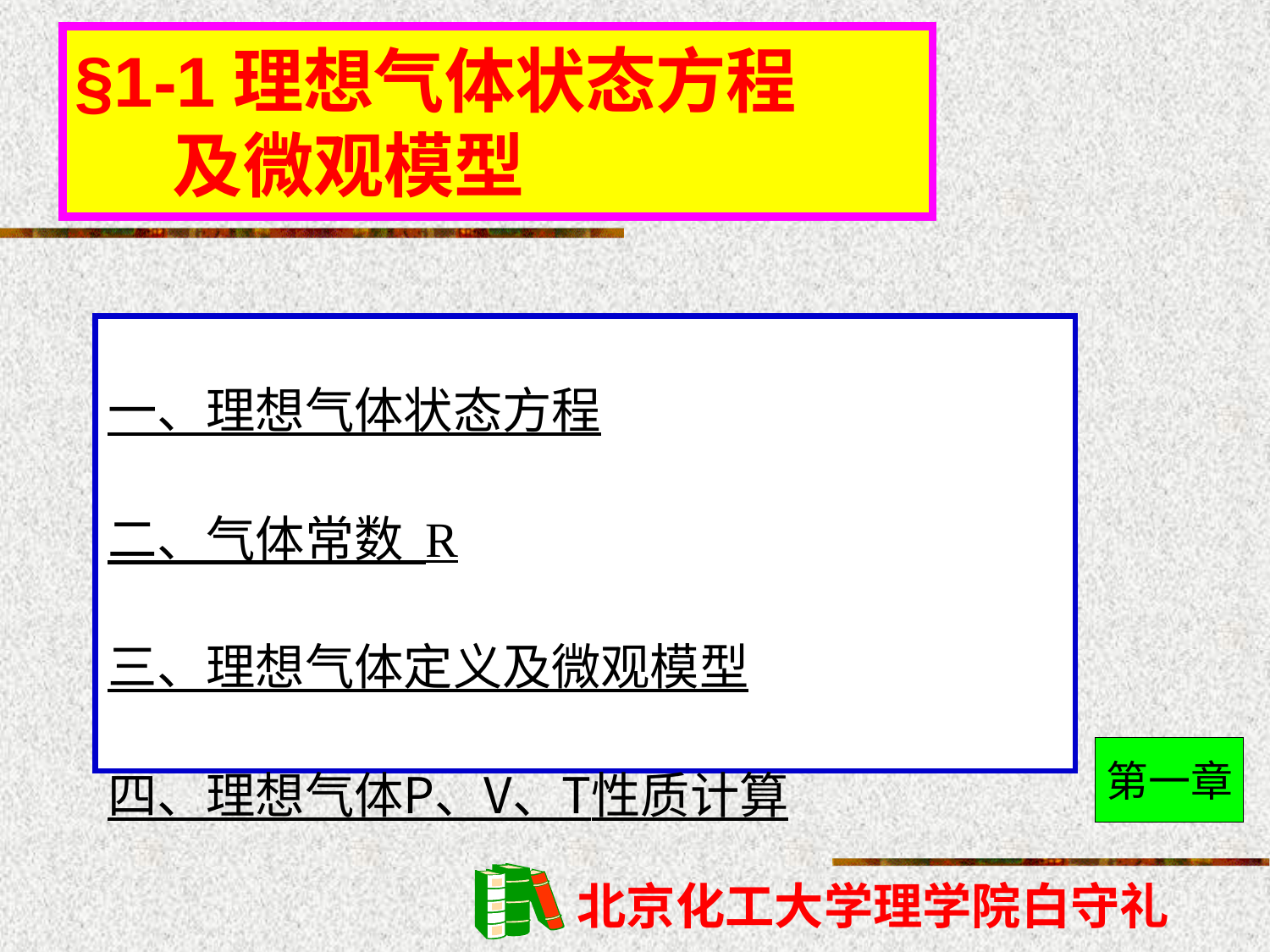

§1-1理想气体状态方程
     及微观模型
一、理想气体状态方程
二、气体常数  R
三、理想气体定义及微观模型
四、理想气体P、V、T性质计算
第一章